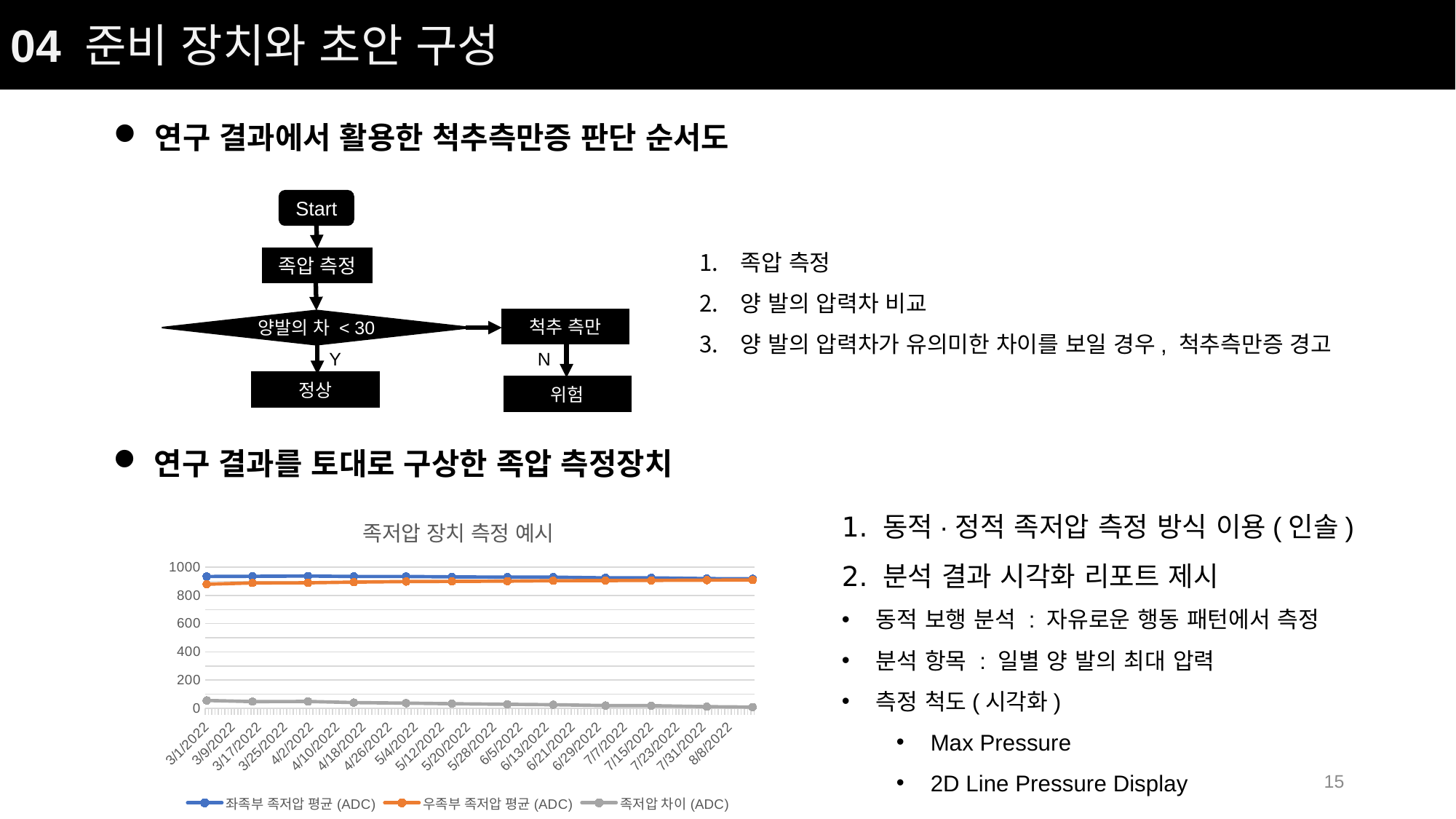

04 준비 장치와 초안 구성
연구 결과에서 활용한 척추측만증 판단 순서도
Start
족압 측정
양 발의 압력차 비교
양 발의 압력차가 유의미한 차이를 보일 경우, 척추측만증 경고
족압 측정
척추 측만
양발의 차 < 30
Y
N
정상
위험
연구 결과를 토대로 구상한 족압 측정장치
동적·정적 족저압 측정 방식 이용(인솔)
분석 결과 시각화 리포트 제시
동적 보행 분석 : 자유로운 행동 패턴에서 측정
분석 항목 : 일별 양 발의 최대 압력
측정 척도(시각화)
Max Pressure
2D Line Pressure Display

### Chart: 족저압 장치 측정 예시

| Category | 좌족부 족저압 평균(ADC) | 우족부 족저압 평균(ADC) | 족저압 차이(ADC) |
|---|---|---|---|
| 44621 | 935.0 | 880.0 | 55.0 |
| 44635 | 936.0 | 889.0 | 47.0 |
| 44652 | 938.0 | 890.0 | 48.0 |
| 44666 | 935.0 | 895.0 | 40.0 |
| 44682 | 935.0 | 899.0 | 36.0 |
| 44696 | 932.0 | 900.0 | 32.0 |
| 44713 | 930.0 | 902.0 | 28.0 |
| 44727 | 930.0 | 905.0 | 25.0 |
| 44743 | 925.0 | 906.0 | 19.0 |
| 44757 | 925.0 | 907.0 | 18.0 |
| 44774 | 920.0 | 909.0 | 11.0 |
| 44788 | 918.0 | 910.0 | 8.0 |
15